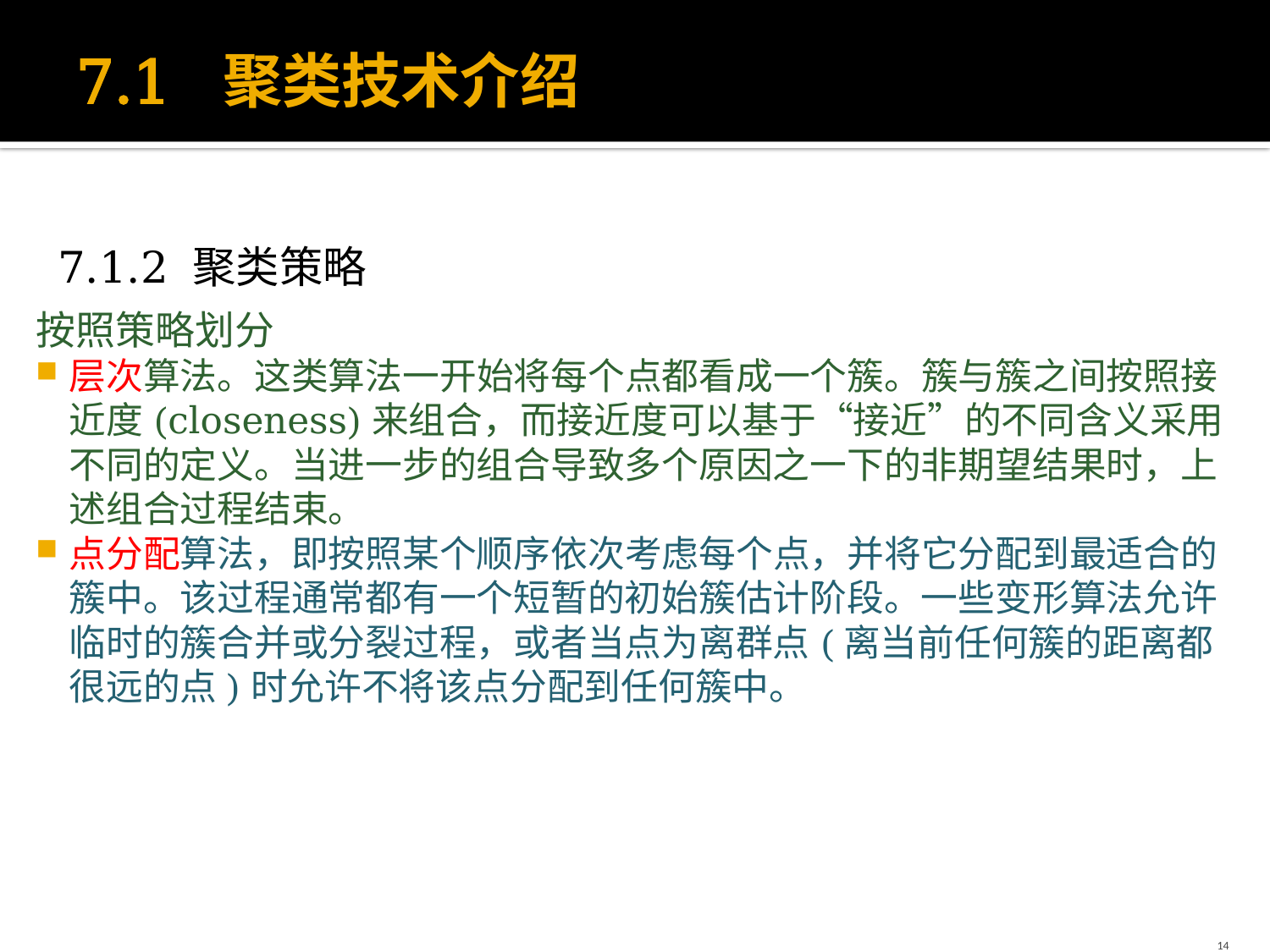

# 7.1  聚类技术介绍
7.1.2 聚类策略
按照策略划分
层次算法。这类算法一开始将每个点都看成一个簇。簇与簇之间按照接近度(closeness)来组合，而接近度可以基于“接近”的不同含义采用不同的定义。当进一步的组合导致多个原因之一下的非期望结果时，上述组合过程结束。
点分配算法，即按照某个顺序依次考虑每个点，并将它分配到最适合的簇中。该过程通常都有一个短暂的初始簇估计阶段。一些变形算法允许临时的簇合并或分裂过程，或者当点为离群点(离当前任何簇的距离都很远的点)时允许不将该点分配到任何簇中。
14